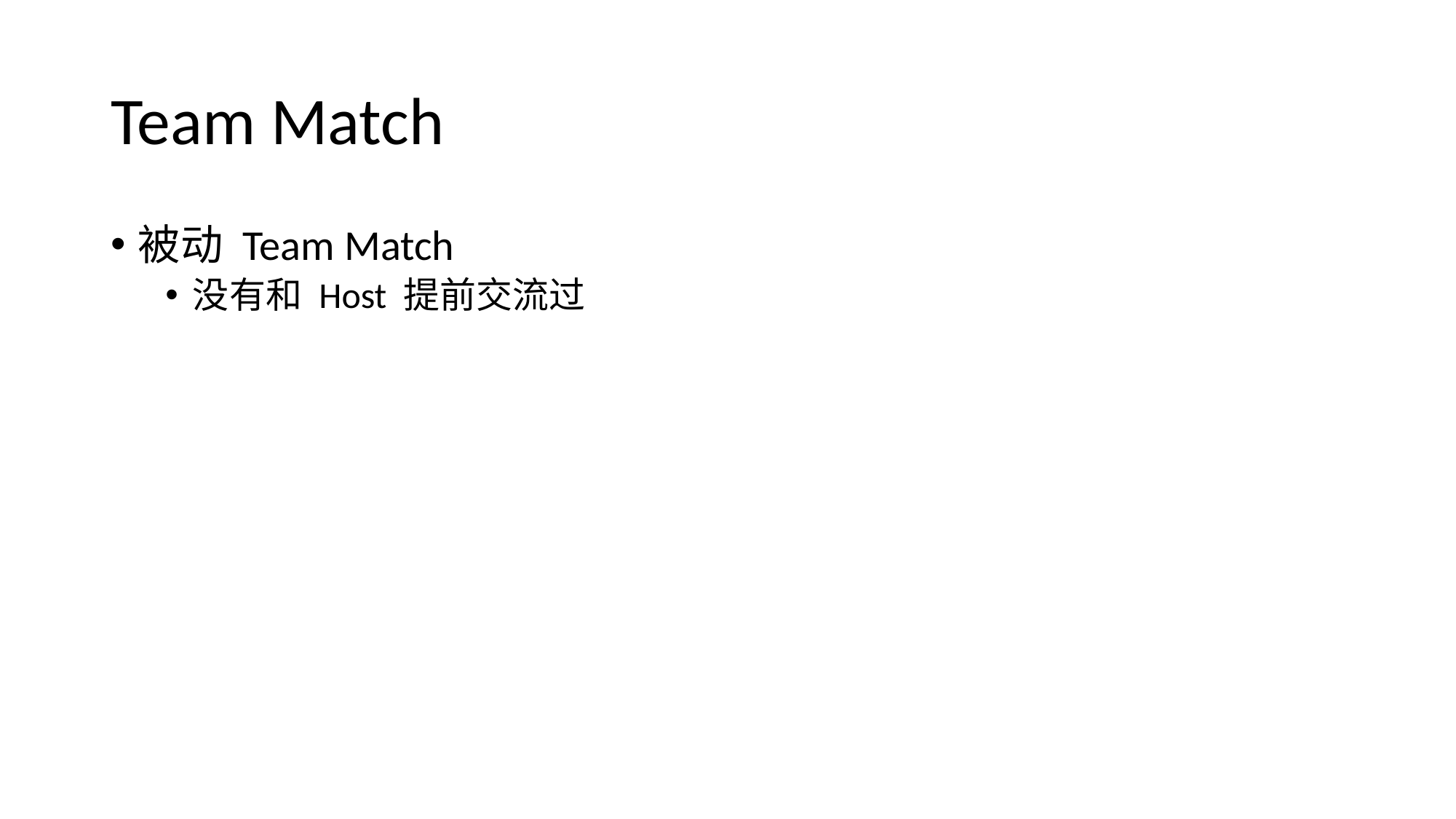

# Team Match
被动 Team Match
没有和 Host 提前交流过